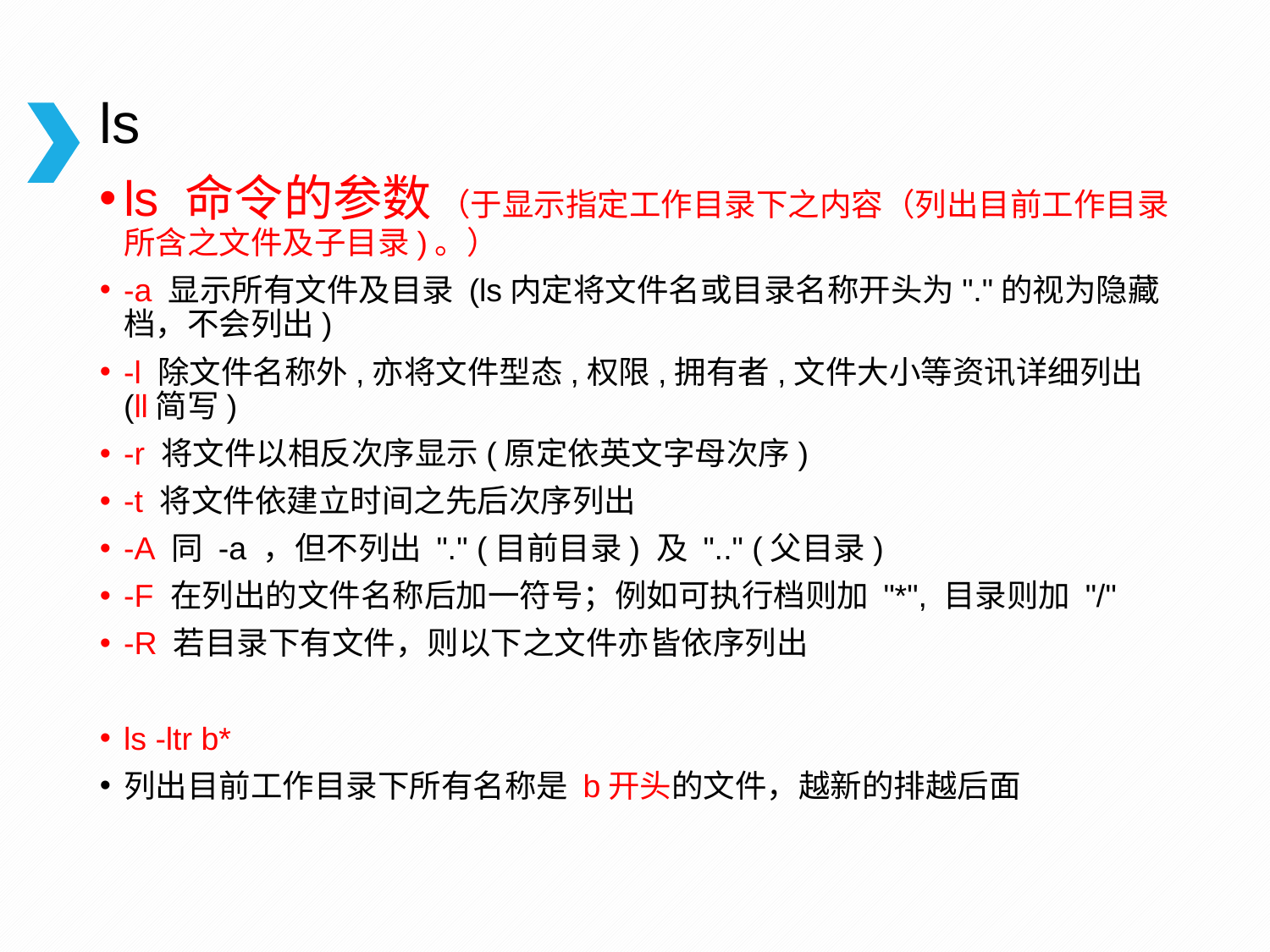

# ls
ls 命令的参数 （于显示指定工作目录下之内容（列出目前工作目录所含之文件及子目录)。）
-a 显示所有文件及目录 (ls内定将文件名或目录名称开头为"."的视为隐藏档，不会列出)
-l 除文件名称外,亦将文件型态,权限,拥有者,文件大小等资讯详细列出(ll简写)
-r 将文件以相反次序显示(原定依英文字母次序)
-t 将文件依建立时间之先后次序列出
-A 同 -a ，但不列出 "." (目前目录) 及 ".." (父目录)
-F 在列出的文件名称后加一符号；例如可执行档则加 "*", 目录则加 "/"
-R 若目录下有文件，则以下之文件亦皆依序列出

ls -ltr b*
列出目前工作目录下所有名称是 b开头的文件，越新的排越后面